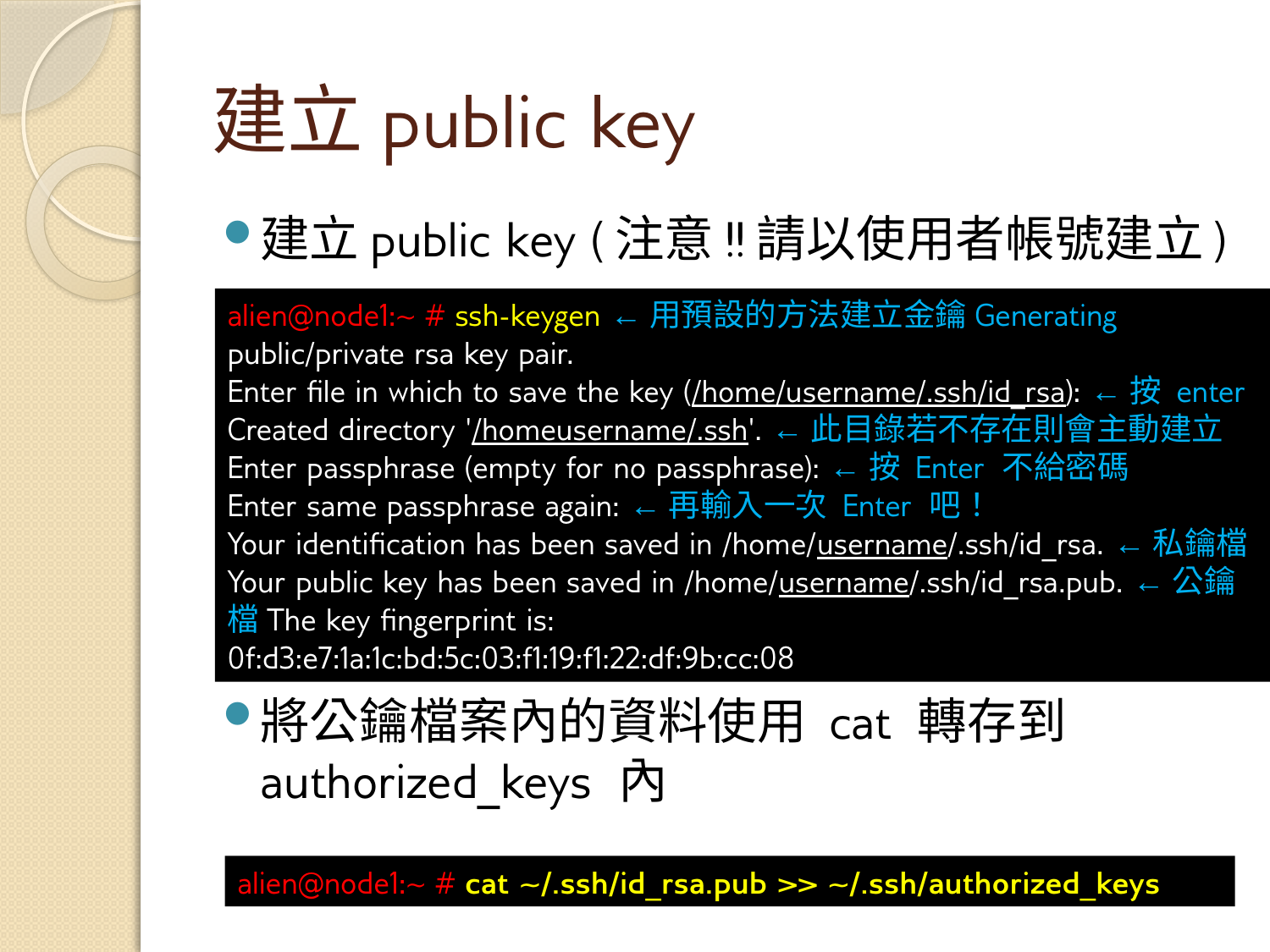

# 建立public key
建立public key (注意!!請以使用者帳號建立)

將公鑰檔案內的資料使用 cat 轉存到 authorized_keys 內
alien@node1:~ # ssh-keygen ←用預設的方法建立金鑰Generating public/private rsa key pair.
Enter file in which to save the key (/home/username/.ssh/id_rsa): ←按 enter
Created directory '/homeusername/.ssh'. ←此目錄若不存在則會主動建立Enter passphrase (empty for no passphrase): ←按 Enter 不給密碼
Enter same passphrase again: ←再輸入一次 Enter 吧！
Your identification has been saved in /home/username/.ssh/id_rsa. ←私鑰檔Your public key has been saved in /home/username/.ssh/id_rsa.pub. ←公鑰檔The key fingerprint is:
0f:d3:e7:1a:1c:bd:5c:03:f1:19:f1:22:df:9b:cc:08
alien@node1:~ # cat ~/.ssh/id_rsa.pub >> ~/.ssh/authorized_keys